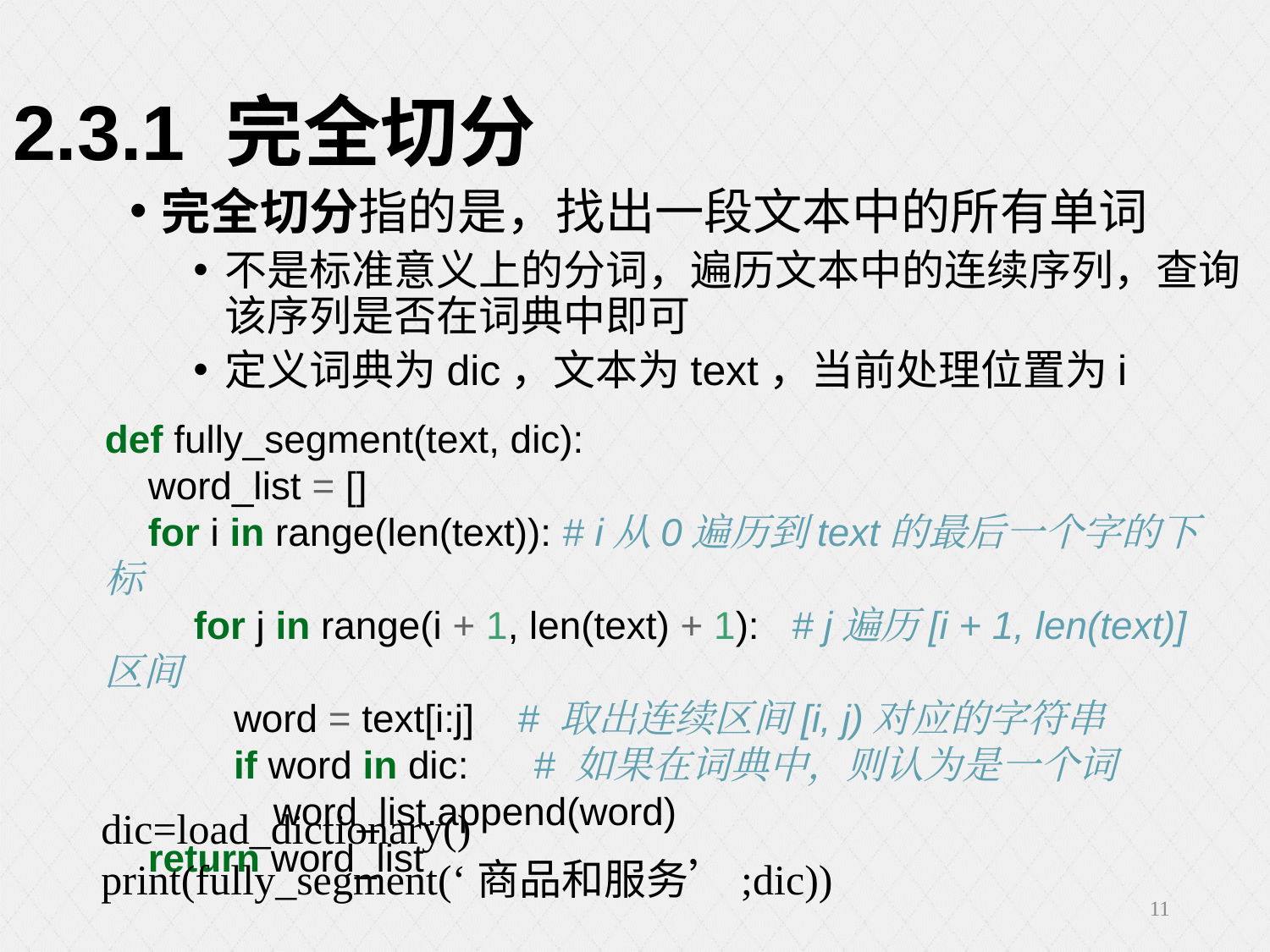

2.3.1 完全切分
完全切分指的是，找出一段文本中的所有单词
不是标准意义上的分词，遍历文本中的连续序列，查询该序列是否在词典中即可
定义词典为dic，文本为text，当前处理位置为i
def fully_segment(text, dic):
    word_list = []
    for i in range(len(text)): # i从0遍历到text的最后一个字的下标
        for j in range(i + 1, len(text) + 1):   # j遍历[i + 1, len(text)]区间
            word = text[i:j]    # 取出连续区间[i, j)对应的字符串
            if word in dic:      # 如果在词典中，则认为是一个词
                word_list.append(word)
    return word_list
dic=load_dictionary()
print(fully_segment(‘商品和服务’;dic))
11